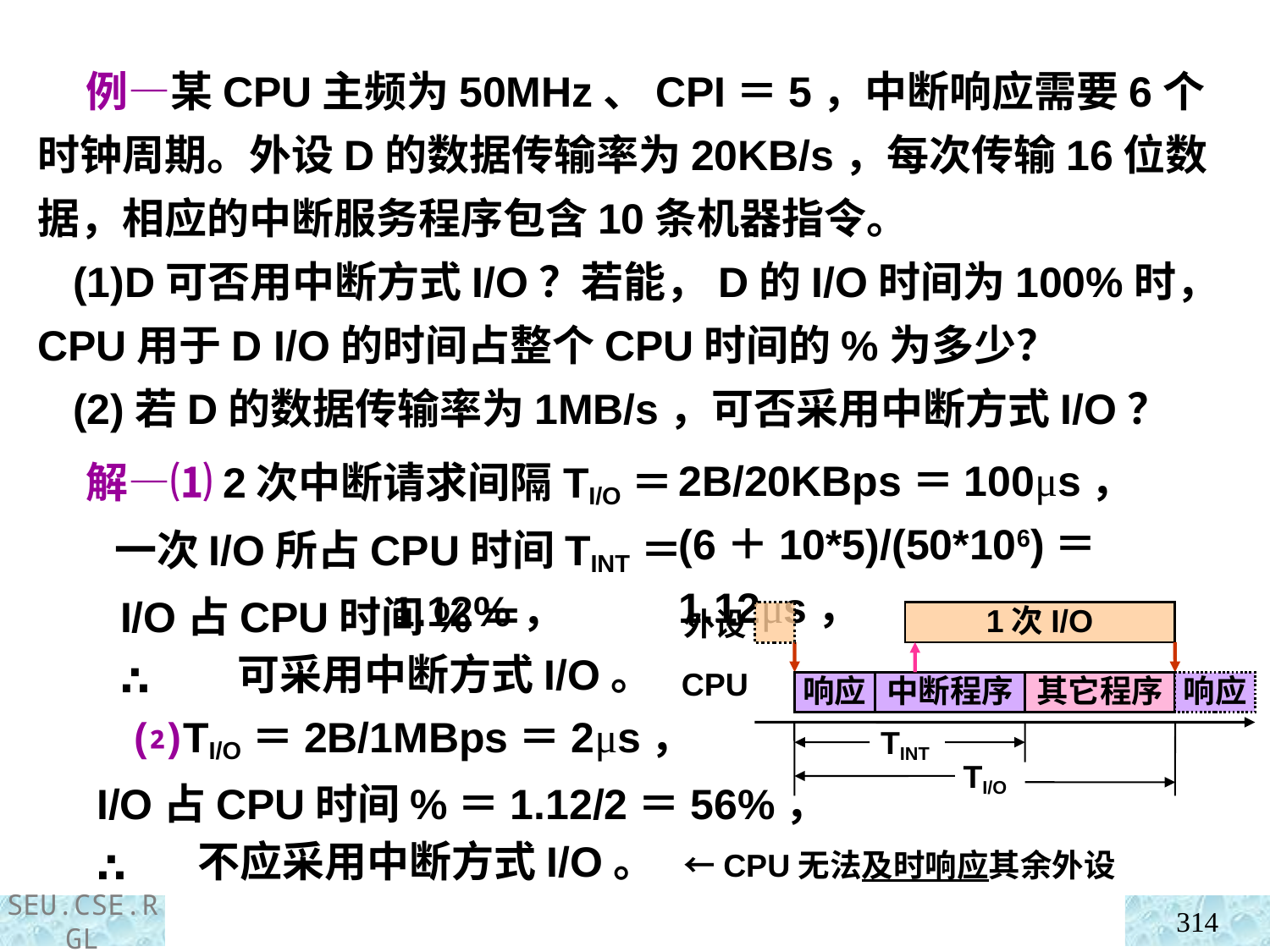

例—某CPU主频为50MHz、CPI＝5，中断响应需要6个时钟周期。外设D的数据传输率为20KB/s，每次传输16位数据，相应的中断服务程序包含10条机器指令。
   (1)D可否用中断方式I/O？若能，D的I/O时间为100%时，CPU用于D I/O的时间占整个CPU时间的%为多少？
   (2)若D的数据传输率为1MB/s，可否采用中断方式I/O？
2B/20KBps＝100μs，
(6＋10*5)/(50*106)＝1.12μs，
    解—⑴2次中断请求间隔TI/O＝
       一次I/O所占CPU时间TINT＝
       I/O占CPU时间%＝
       ∴
             1.12%，
可采用中断方式I/O。
外设

1次I/O

CPU
响应
中断程序
其它程序
响应

TINT

TI/O

        ⑵TI/O＝2B/1MBps＝2μs，
     I/O占CPU时间%＝1.12/2＝56%，
     ∴
不应采用中断方式I/O。   ←CPU无法及时响应其余外设
314